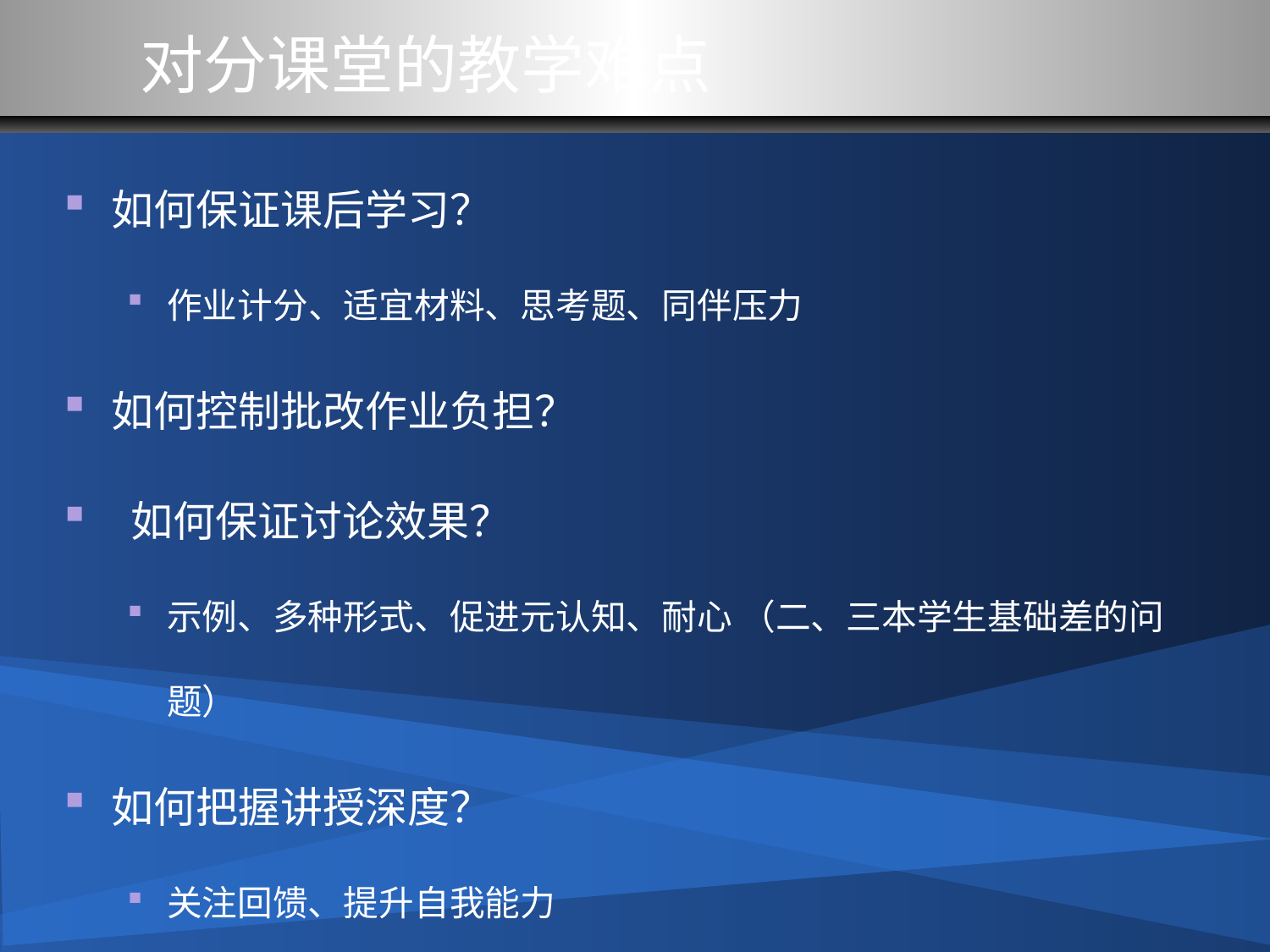

对分课堂的教学难点
如何保证课后学习？
作业计分、适宜材料、思考题、同伴压力
如何控制批改作业负担？
 如何保证讨论效果？
示例、多种形式、促进元认知、耐心 （二、三本学生基础差的问题）
如何把握讲授深度？
关注回馈、提升自我能力
内容切割